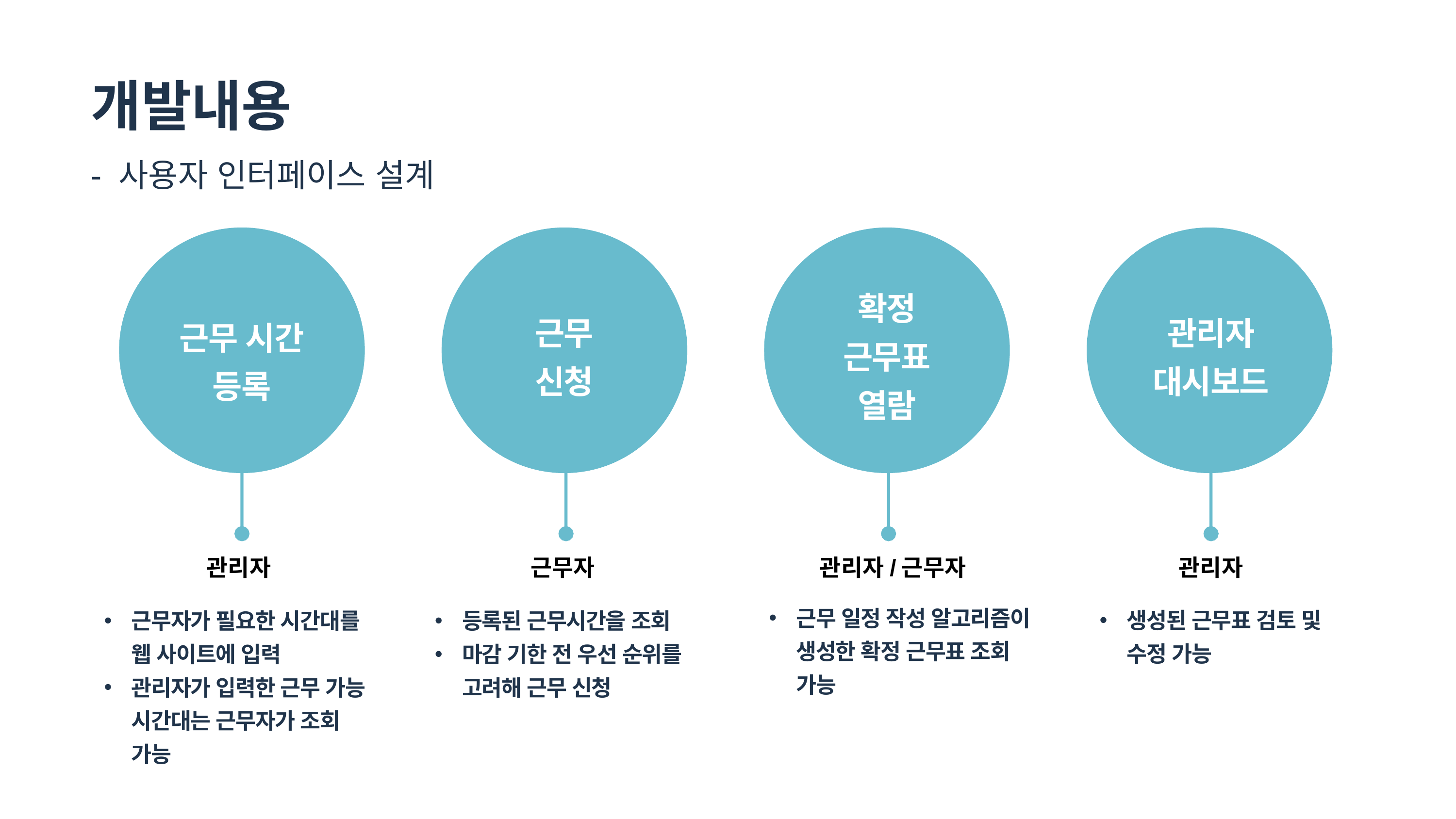

개발내용
- 사용자 인터페이스 설계

근무 시간
등록

근무
신청

확정
근무표
열람

관리자
대시보드
관리자
근무자
관리자/근무자
관리자
근무 일정 작성 알고리즘이 생성한 확정 근무표 조회 가능
생성된 근무표 검토 및 수정 가능
근무자가 필요한 시간대를 웹 사이트에 입력
관리자가 입력한 근무 가능 시간대는 근무자가 조회 가능
등록된 근무시간을 조회
마감 기한 전 우선 순위를 고려해 근무 신청